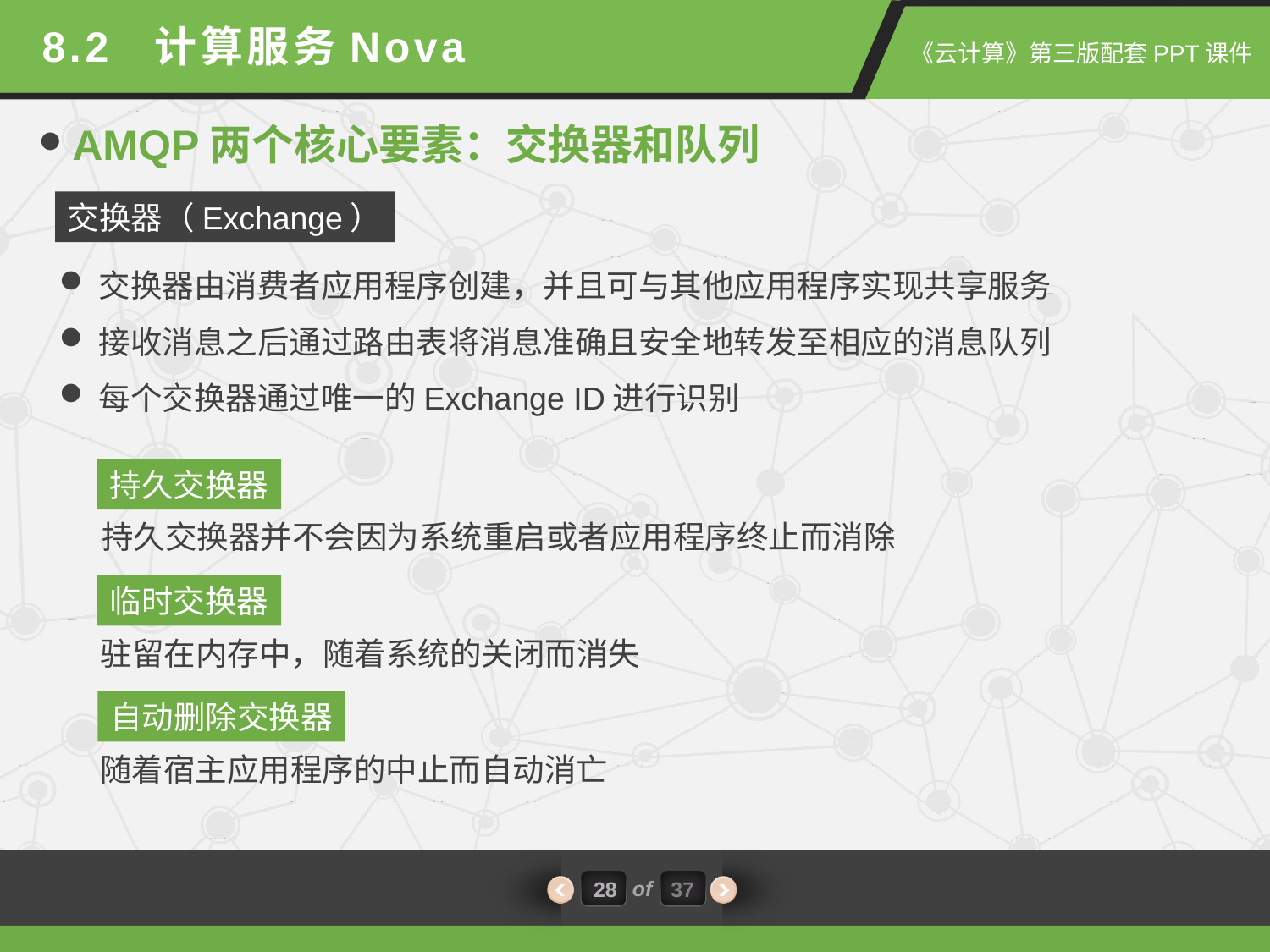

8.2  计算服务Nova
AMQP两个核心要素：交换器和队列

交换器（Exchange）
交换器由消费者应用程序创建，并且可与其他应用程序实现共享服务
接收消息之后通过路由表将消息准确且安全地转发至相应的消息队列
每个交换器通过唯一的Exchange ID进行识别
持久交换器
持久交换器并不会因为系统重启或者应用程序终止而消除
临时交换器
驻留在内存中，随着系统的关闭而消失
自动删除交换器
随着宿主应用程序的中止而自动消亡
28